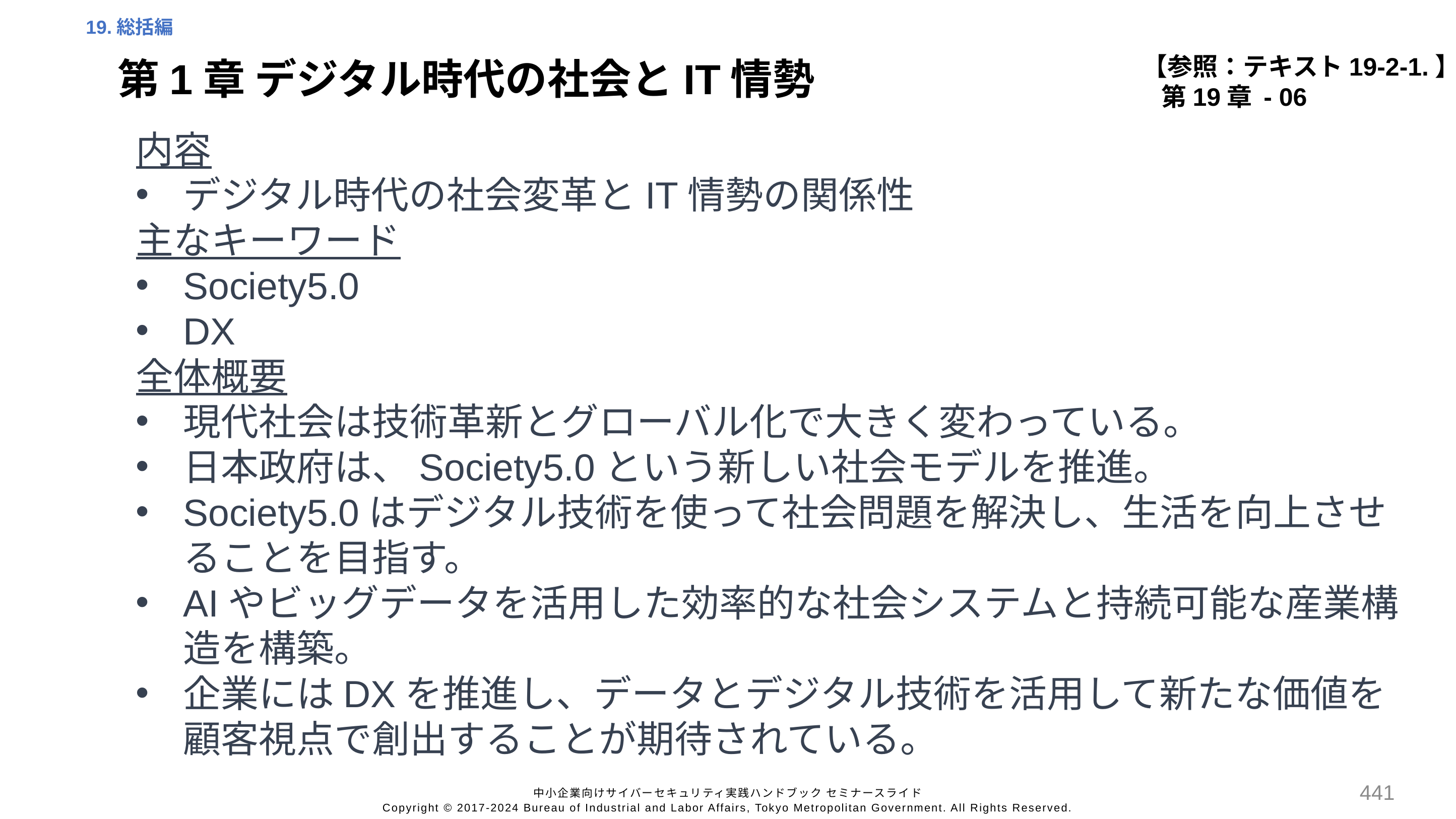

19.総括編
【参照：テキスト19-2-1.】
第19章 - 06
第1章 デジタル時代の社会とIT情勢
内容
デジタル時代の社会変革とIT情勢の関係性
主なキーワード
Society5.0
DX
全体概要
現代社会は技術革新とグローバル化で大きく変わっている。
日本政府は、Society5.0という新しい社会モデルを推進。
Society5.0はデジタル技術を使って社会問題を解決し、生活を向上させることを目指す。
AIやビッグデータを活用した効率的な社会システムと持続可能な産業構造を構築。
企業にはDXを推進し、データとデジタル技術を活用して新たな価値を顧客視点で創出することが期待されている。
441